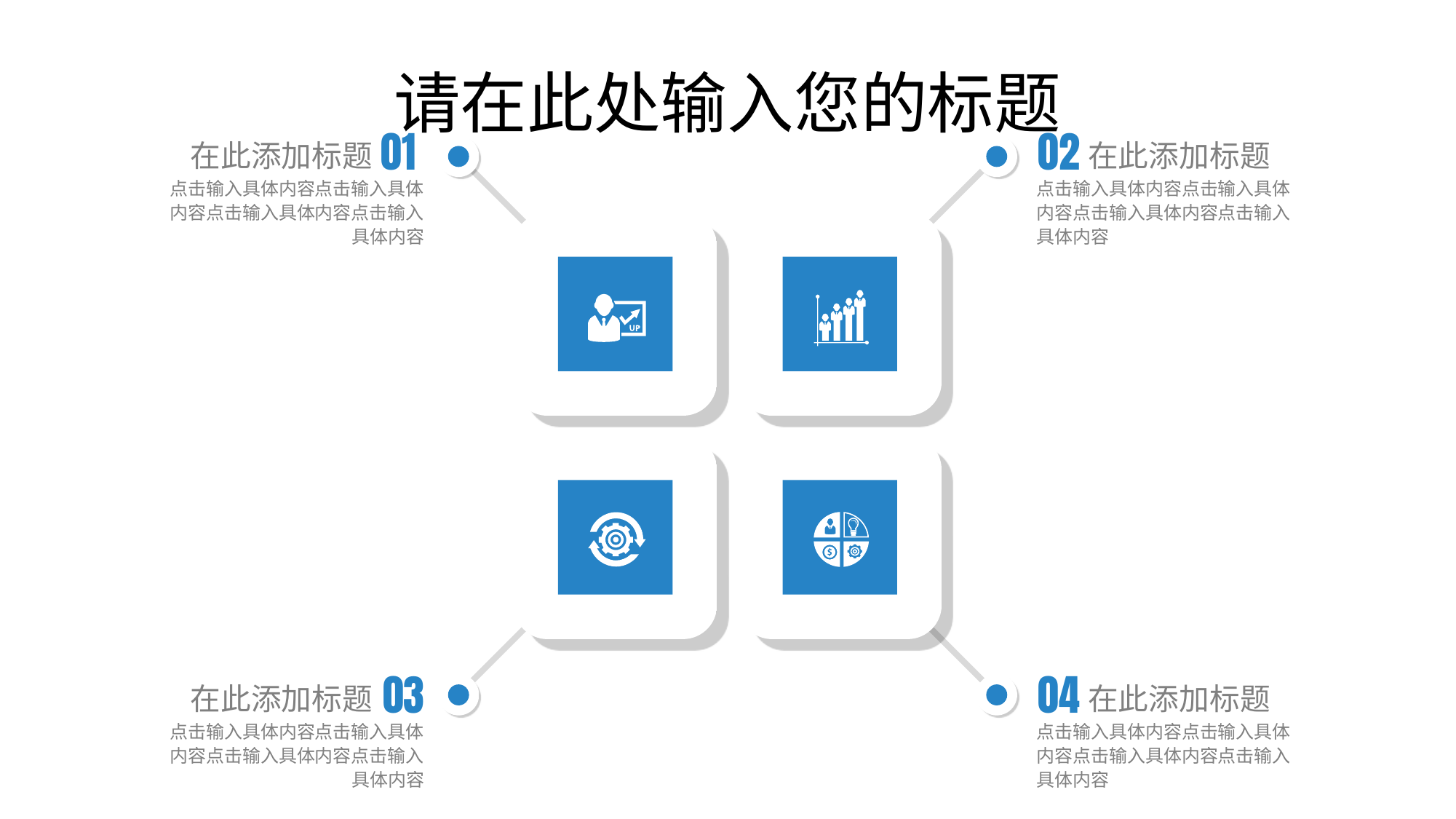

# 请在此处输入您的标题
01
在此添加标题
点击输入具体内容点击输入具体内容点击输入具体内容点击输入具体内容
02
在此添加标题
点击输入具体内容点击输入具体内容点击输入具体内容点击输入具体内容

03
在此添加标题
点击输入具体内容点击输入具体内容点击输入具体内容点击输入具体内容
04
在此添加标题
点击输入具体内容点击输入具体内容点击输入具体内容点击输入具体内容